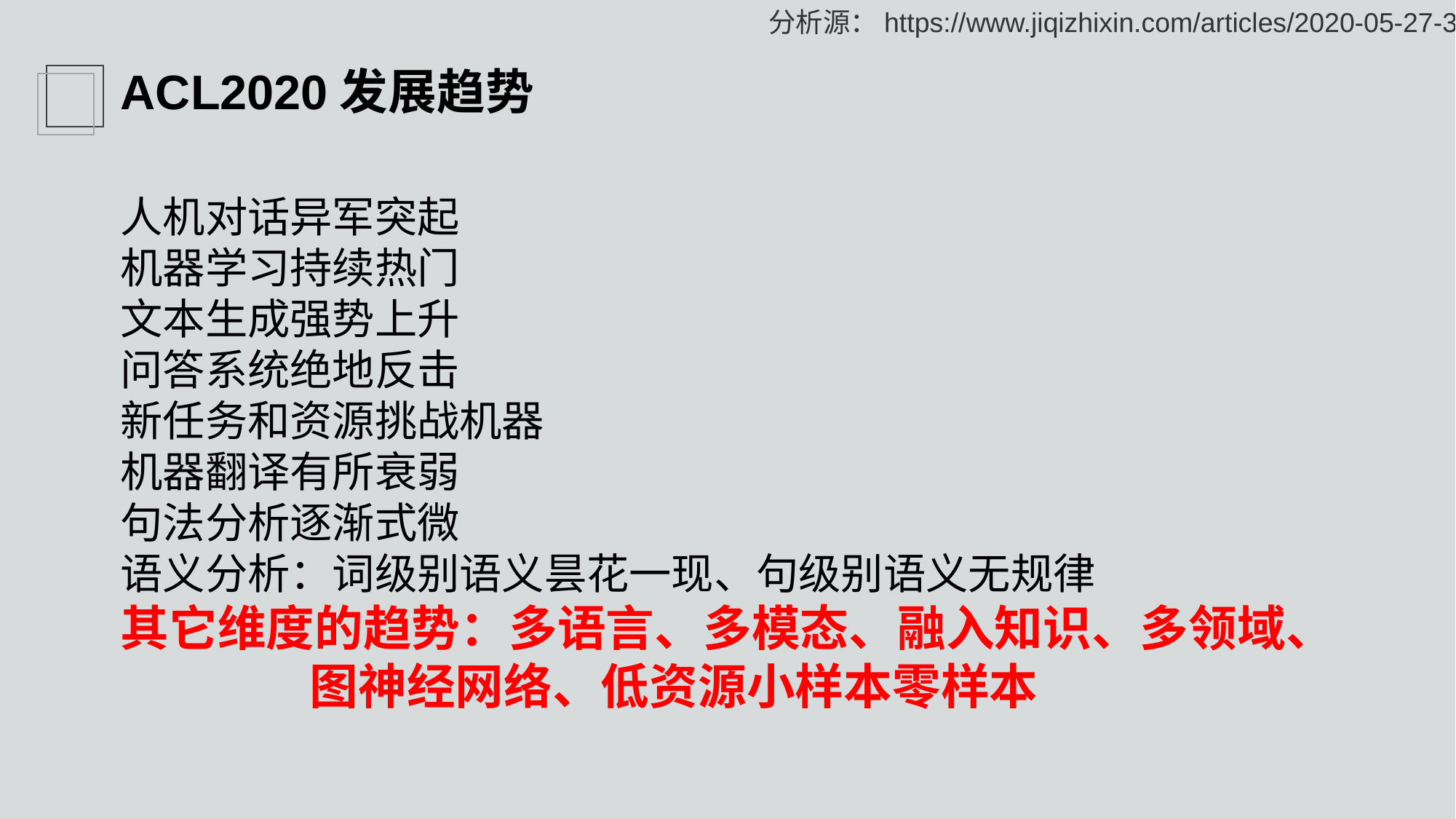

分析源：https://www.jiqizhixin.com/articles/2020-05-27-3
ACL2020发展趋势
人机对话异军突起
机器学习持续热门
文本生成强势上升
问答系统绝地反击
新任务和资源挑战机器
机器翻译有所衰弱
句法分析逐渐式微
语义分析：词级别语义昙花一现、句级别语义无规律
其它维度的趋势：多语言、多模态、融入知识、多领域、
                图神经网络、低资源小样本零样本